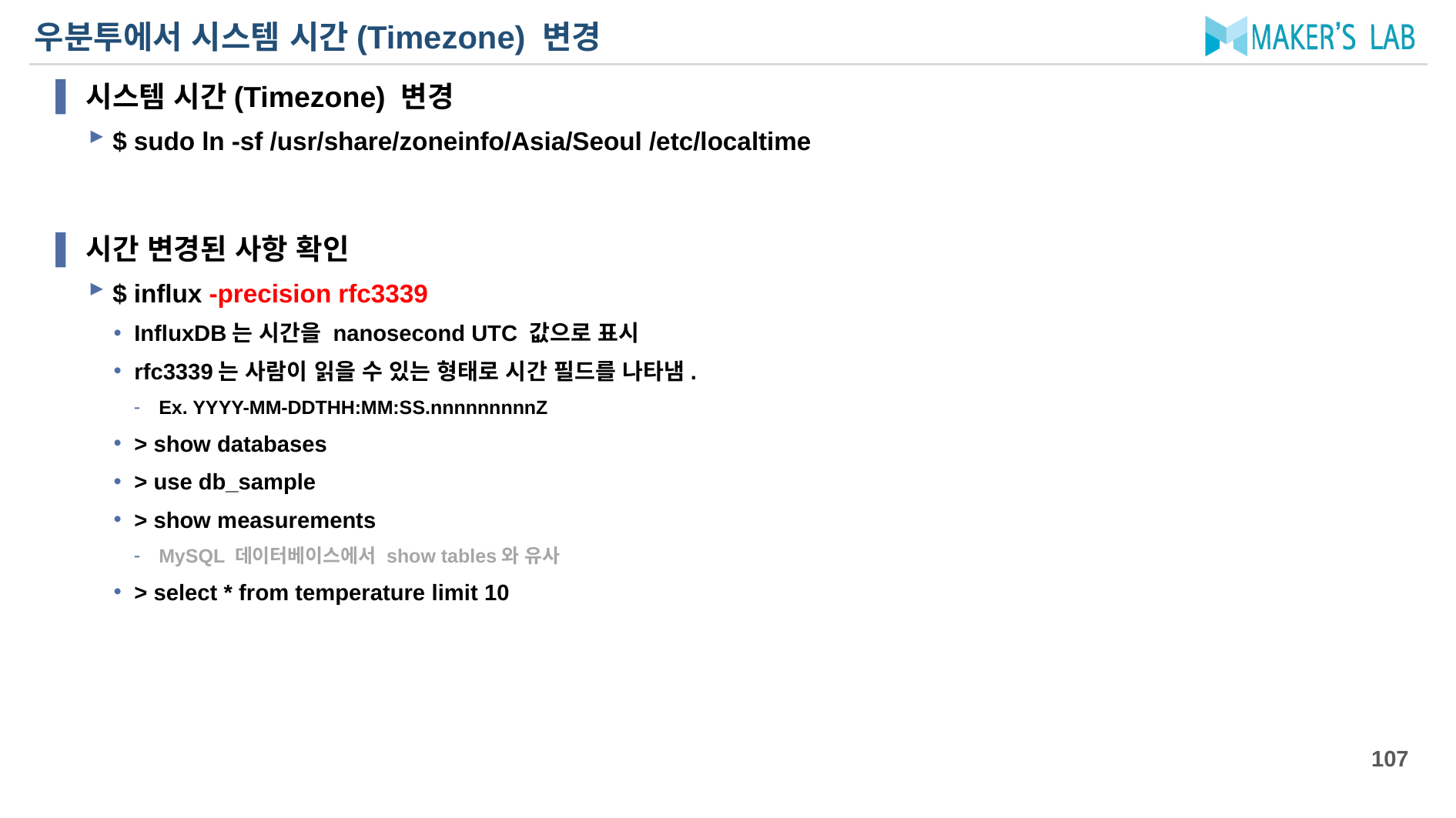

# 우분투에서 시스템 시간(Timezone) 변경
시스템 시간(Timezone) 변경
$ sudo ln -sf /usr/share/zoneinfo/Asia/Seoul /etc/localtime

시간 변경된 사항 확인
$ influx -precision rfc3339
InfluxDB는 시간을 nanosecond UTC 값으로 표시
rfc3339는 사람이 읽을 수 있는 형태로 시간 필드를 나타냄.
Ex. YYYY-MM-DDTHH:MM:SS.nnnnnnnnnZ
> show databases
> use db_sample
> show measurements
MySQL 데이터베이스에서 show tables와 유사
> select * from temperature limit 10

107